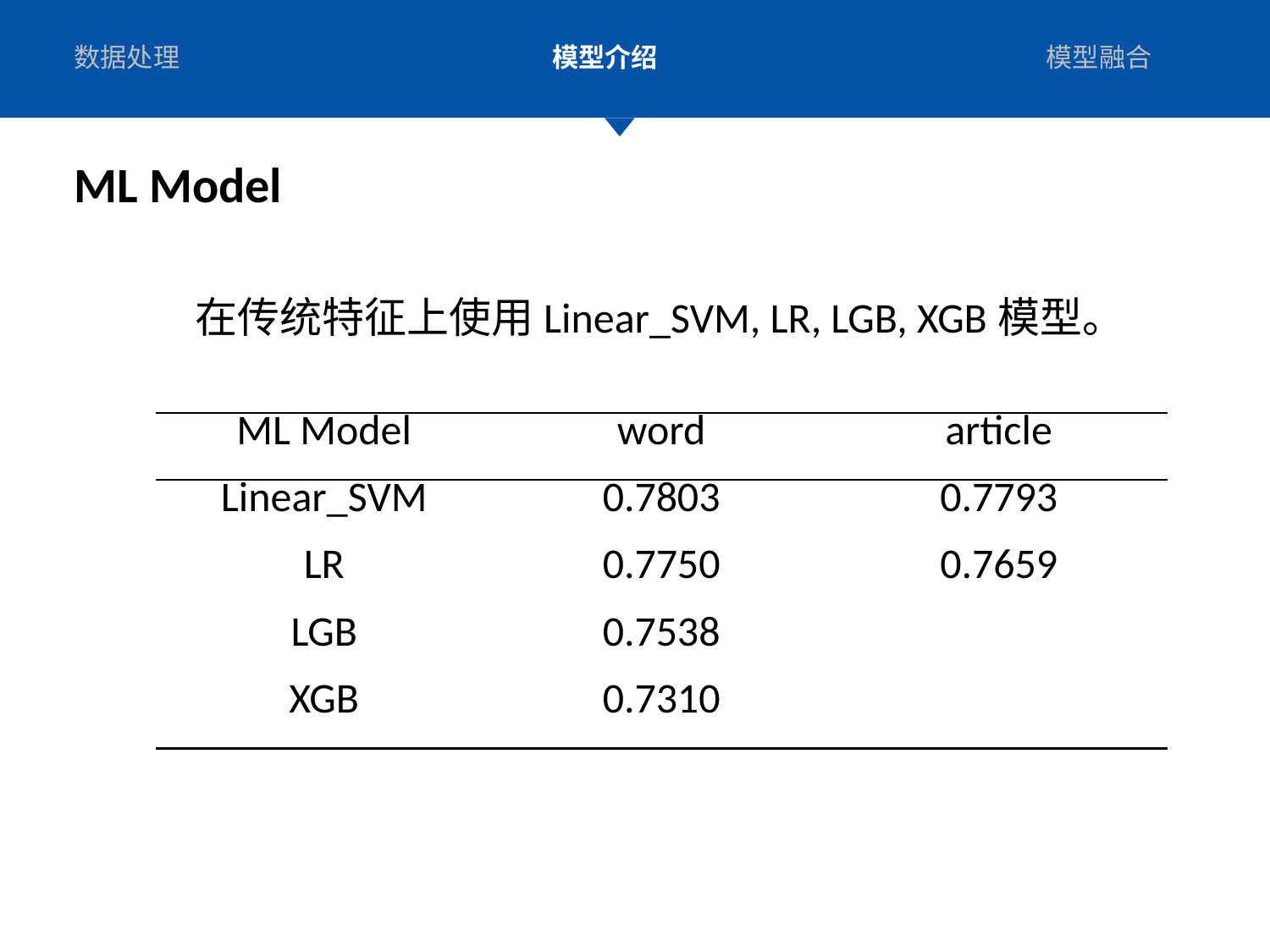

数据处理
模型介绍
模型融合

ML Model
二、模型介绍
在传统特征上使用Linear_SVM, LR, LGB, XGB模型。
| ML Model | word | article |
| --- | --- | --- |
| Linear\_SVM | 0.7803 | 0.7793 |
| LR | 0.7750 | 0.7659 |
| LGB | 0.7538 |  |
| XGB | 0.7310 |  |